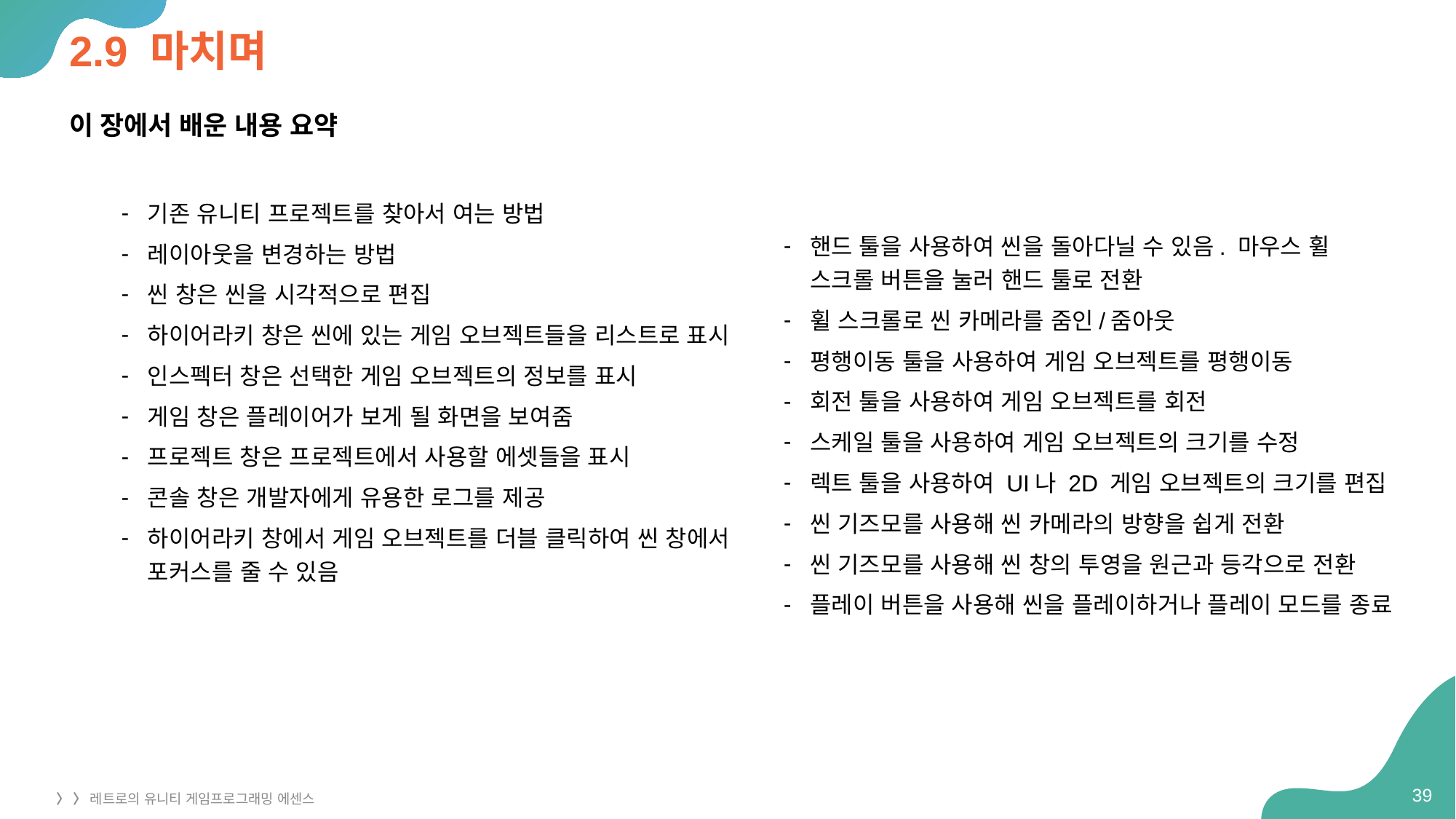

# 2.9 마치며
이 장에서 배운 내용 요약

기존 유니티 프로젝트를 찾아서 여는 방법
레이아웃을 변경하는 방법
씬 창은 씬을 시각적으로 편집
하이어라키 창은 씬에 있는 게임 오브젝트들을 리스트로 표시
인스펙터 창은 선택한 게임 오브젝트의 정보를 표시
게임 창은 플레이어가 보게 될 화면을 보여줌
프로젝트 창은 프로젝트에서 사용할 에셋들을 표시
콘솔 창은 개발자에게 유용한 로그를 제공
하이어라키 창에서 게임 오브젝트를 더블 클릭하여 씬 창에서 포커스를 줄 수 있음

핸드 툴을 사용하여 씬을 돌아다닐 수 있음. 마우스 휠 스크롤 버튼을 눌러 핸드 툴로 전환
휠 스크롤로 씬 카메라를 줌인/줌아웃
평행이동 툴을 사용하여 게임 오브젝트를 평행이동
회전 툴을 사용하여 게임 오브젝트를 회전
스케일 툴을 사용하여 게임 오브젝트의 크기를 수정
렉트 툴을 사용하여 UI나 2D 게임 오브젝트의 크기를 편집
씬 기즈모를 사용해 씬 카메라의 방향을 쉽게 전환
씬 기즈모를 사용해 씬 창의 투영을 원근과 등각으로 전환
플레이 버튼을 사용해 씬을 플레이하거나 플레이 모드를 종료

39
〉 〉 레트로의 유니티 게임프로그래밍 에센스